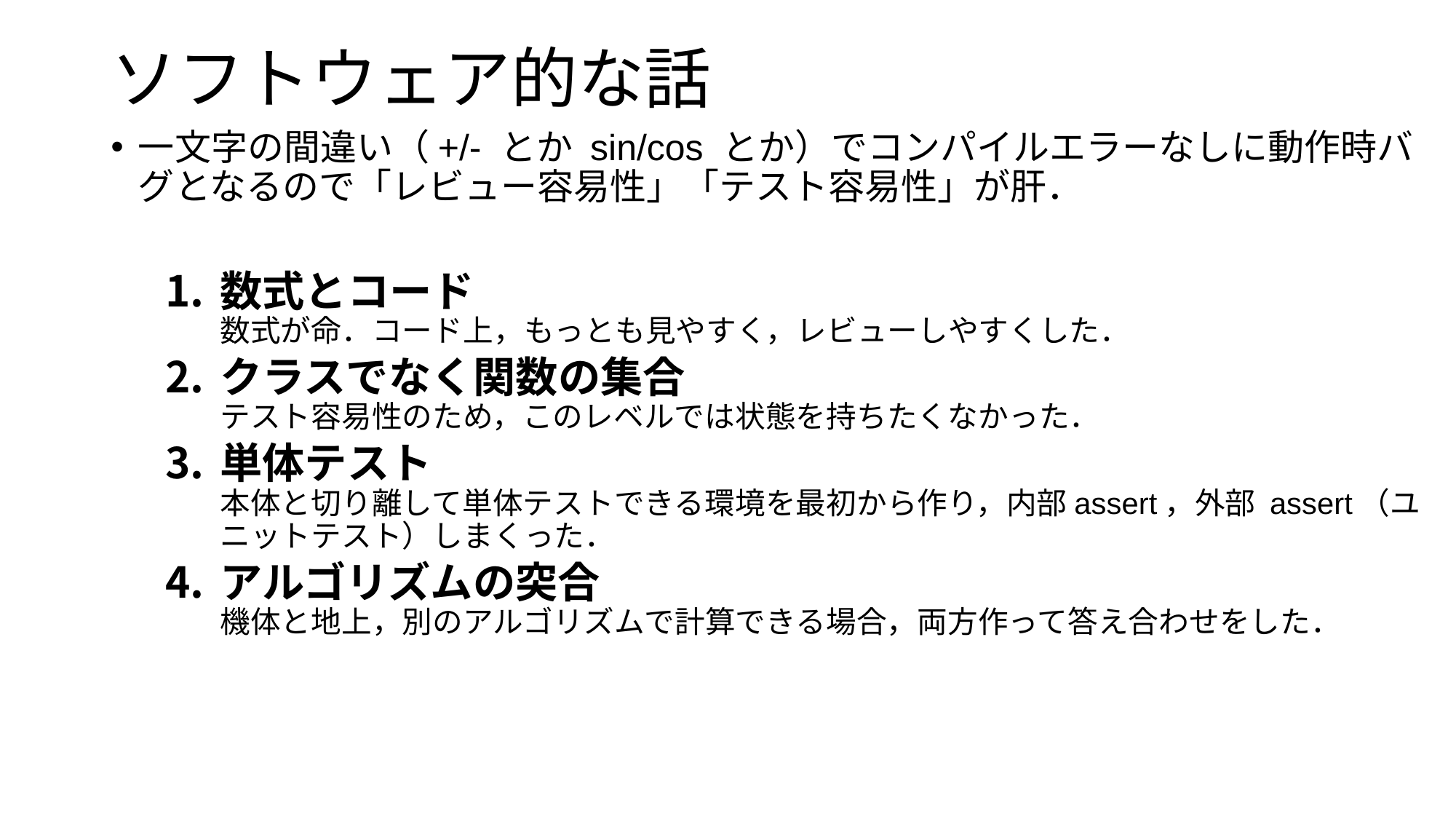

# ソフトウェア的な話
一文字の間違い（+/- とか sin/cos とか）でコンパイルエラーなしに動作時バグとなるので「レビュー容易性」「テスト容易性」が肝．

数式とコード
数式が命．コード上，もっとも見やすく，レビューしやすくした．
クラスでなく関数の集合
テスト容易性のため，このレベルでは状態を持ちたくなかった．
単体テスト
本体と切り離して単体テストできる環境を最初から作り，内部assert，外部 assert（ユニットテスト）しまくった．
アルゴリズムの突合
機体と地上，別のアルゴリズムで計算できる場合，両方作って答え合わせをした．